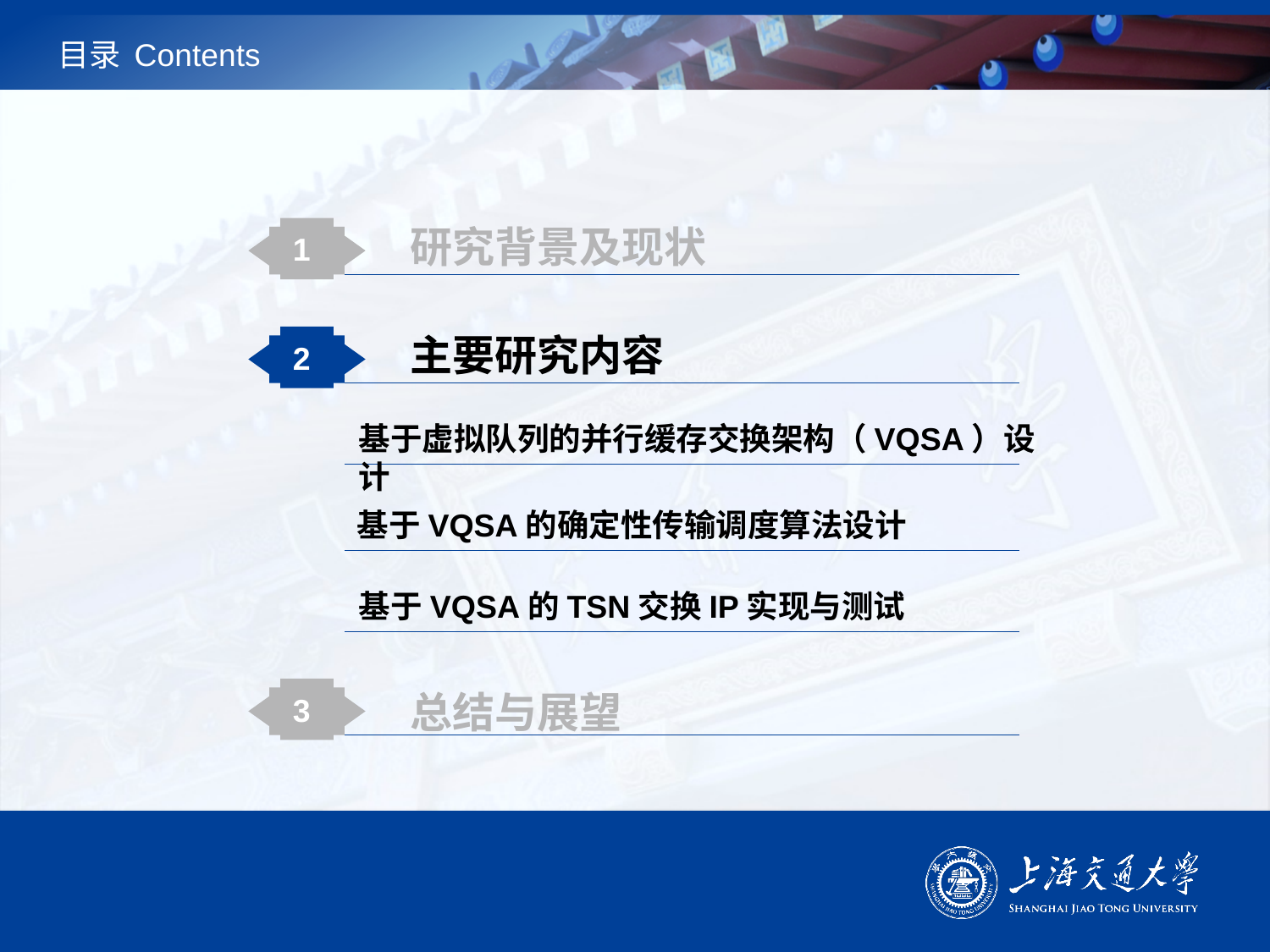

# 目录 Contents
研究背景及现状
1

主要研究内容
2

基于虚拟队列的并行缓存交换架构（VQSA）设计
基于VQSA的确定性传输调度算法设计
基于VQSA的TSN交换IP实现与测试
3

总结与展望